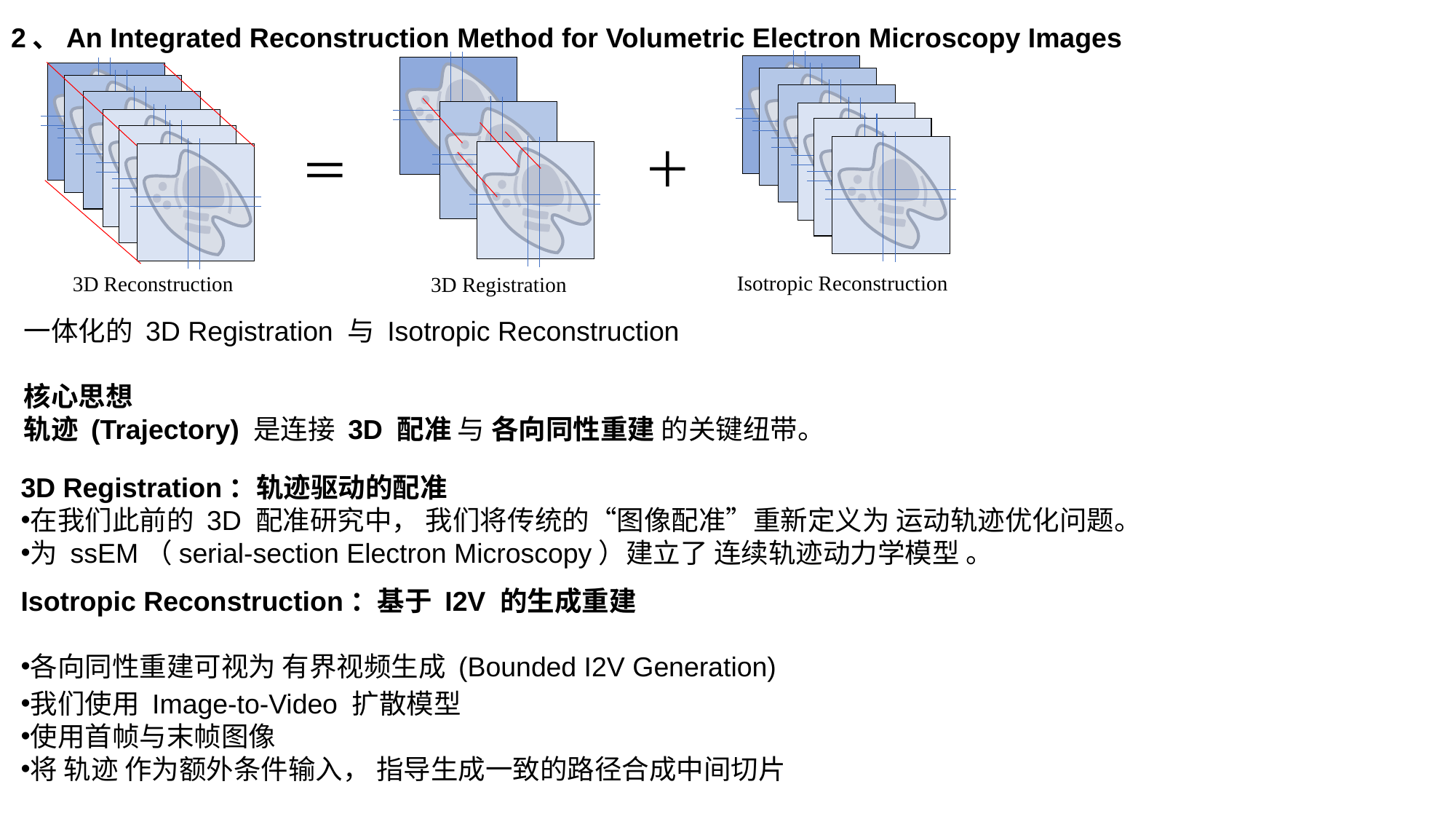

2、An Integrated Reconstruction Method for Volumetric Electron Microscopy Images

＋
＝

Isotropic Reconstruction
3D Reconstruction
3D Registration
一体化的 3D Registration 与 Isotropic Reconstruction

核心思想
轨迹 (Trajectory) 是连接 3D 配准 与 各向同性重建 的关键纽带。
3D Registration：轨迹驱动的配准
在我们此前的 3D 配准研究中， 我们将传统的“图像配准”重新定义为 运动轨迹优化问题。
为 ssEM（serial-section Electron Microscopy）建立了 连续轨迹动力学模型 。
Isotropic Reconstruction：基于 I2V 的生成重建

各向同性重建可视为 有界视频生成 (Bounded I2V Generation)
我们使用 Image-to-Video 扩散模型
使用首帧与末帧图像
将 轨迹 作为额外条件输入， 指导生成一致的路径合成中间切片